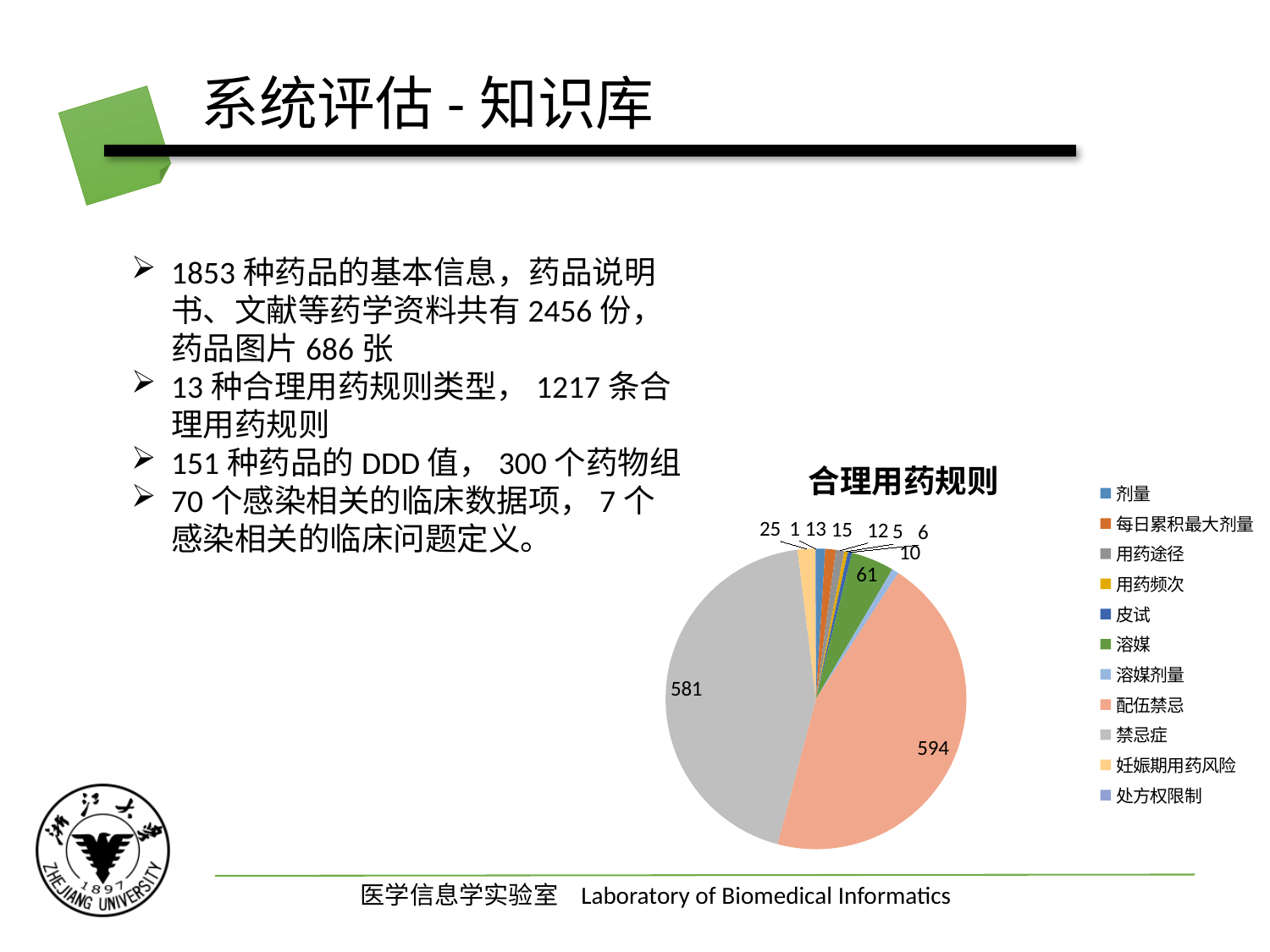

# 系统评估-知识库
1853种药品的基本信息，药品说明书、文献等药学资料共有2456份，药品图片686张
13种合理用药规则类型，1217条合理用药规则
151种药品的DDD值，300个药物组
70个感染相关的临床数据项，7个感染相关的临床问题定义。

### Chart:

| Category | 合理用药规则 |
|---|---|
| 剂量 | 13.0 |
| 每日累积最大剂量 | 15.0 |
| 用药途径 | 12.0 |
| 用药频次 | 5.0 |
| 皮试 | 6.0 |
| 溶媒 | 61.0 |
| 溶媒剂量 | 10.0 |
| 配伍禁忌 | 594.0 |
| 禁忌症 | 581.0 |
| 妊娠期用药风险 | 25.0 |
| 处方权限制 | 1.0 |